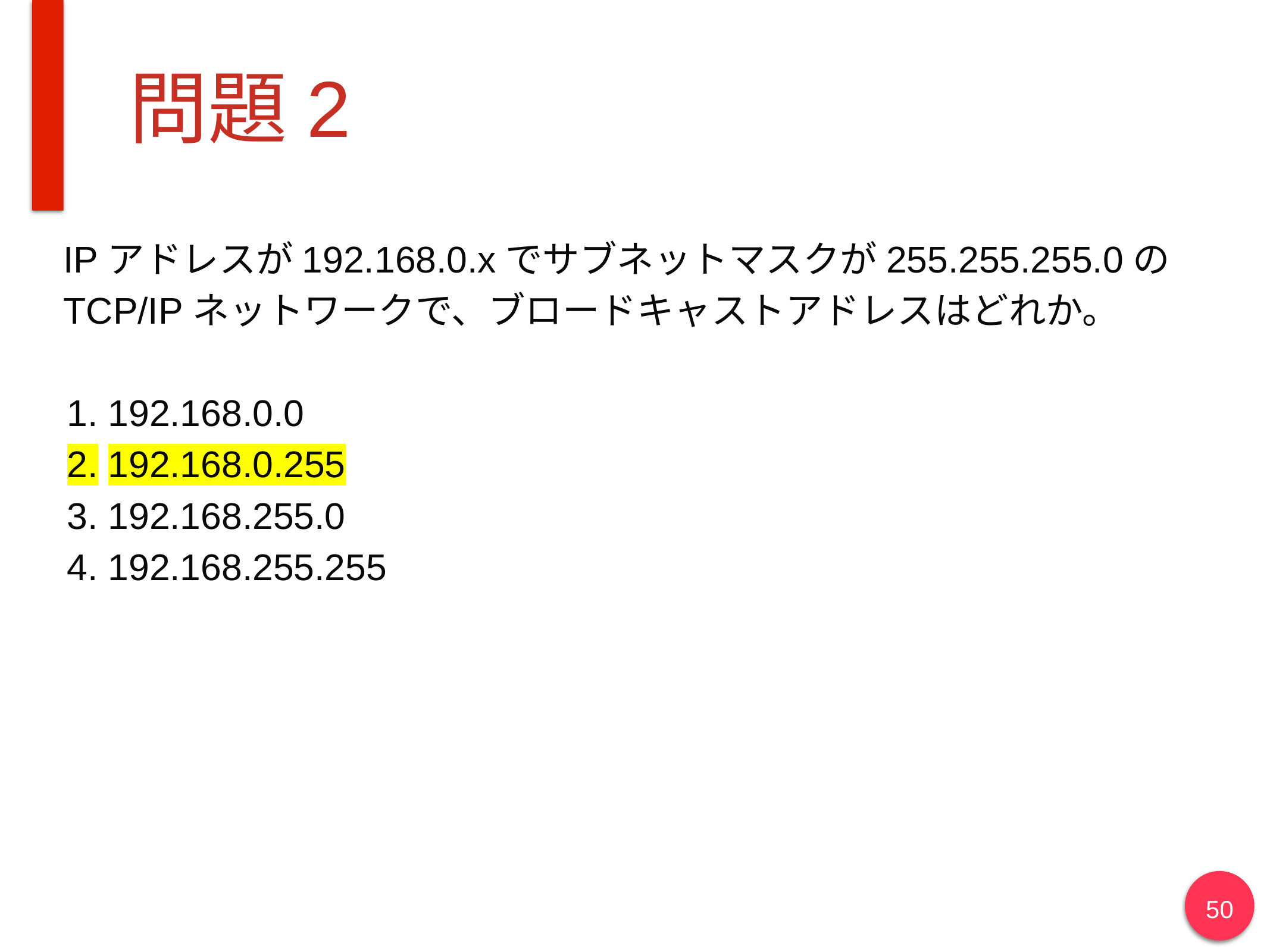

# 問題2
IPアドレスが192.168.0.xでサブネットマスクが255.255.255.0のTCP/IPネットワークで、ブロードキャストアドレスはどれか。

192.168.0.0
192.168.0.255
192.168.255.0
192.168.255.255

50